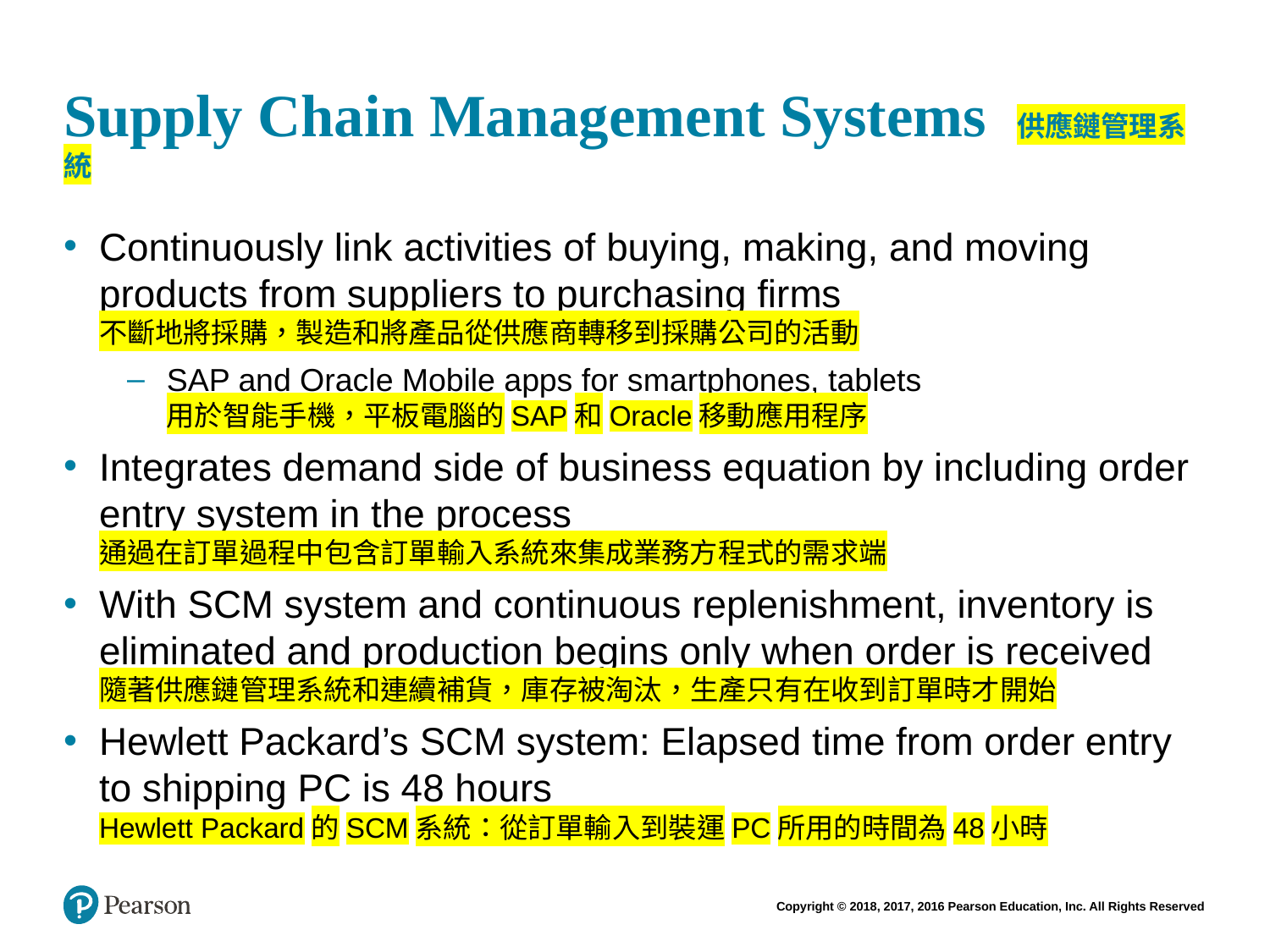

# Supply Chain Management Systems 供應鏈管理系統
Continuously link activities of buying, making, and moving products from suppliers to purchasing firms
不斷地將採購，製造和將產品從供應商轉移到採購公司的活動
SAP and Oracle Mobile apps for smartphones, tablets
用於智能手機，平板電腦的SAP和Oracle移動應用程序
Integrates demand side of business equation by including order entry system in the process
通過在訂單過程中包含訂單輸入系統來集成業務方程式的需求端
With SCM system and continuous replenishment, inventory is eliminated and production begins only when order is received
隨著供應鏈管理系統和連續補貨，庫存被淘汰，生產只有在收到訂單時才開始
Hewlett Packard’s SCM system: Elapsed time from order entry to shipping PC is 48 hours
Hewlett Packard的SCM系統：從訂單輸入到裝運PC所用的時間為48小時